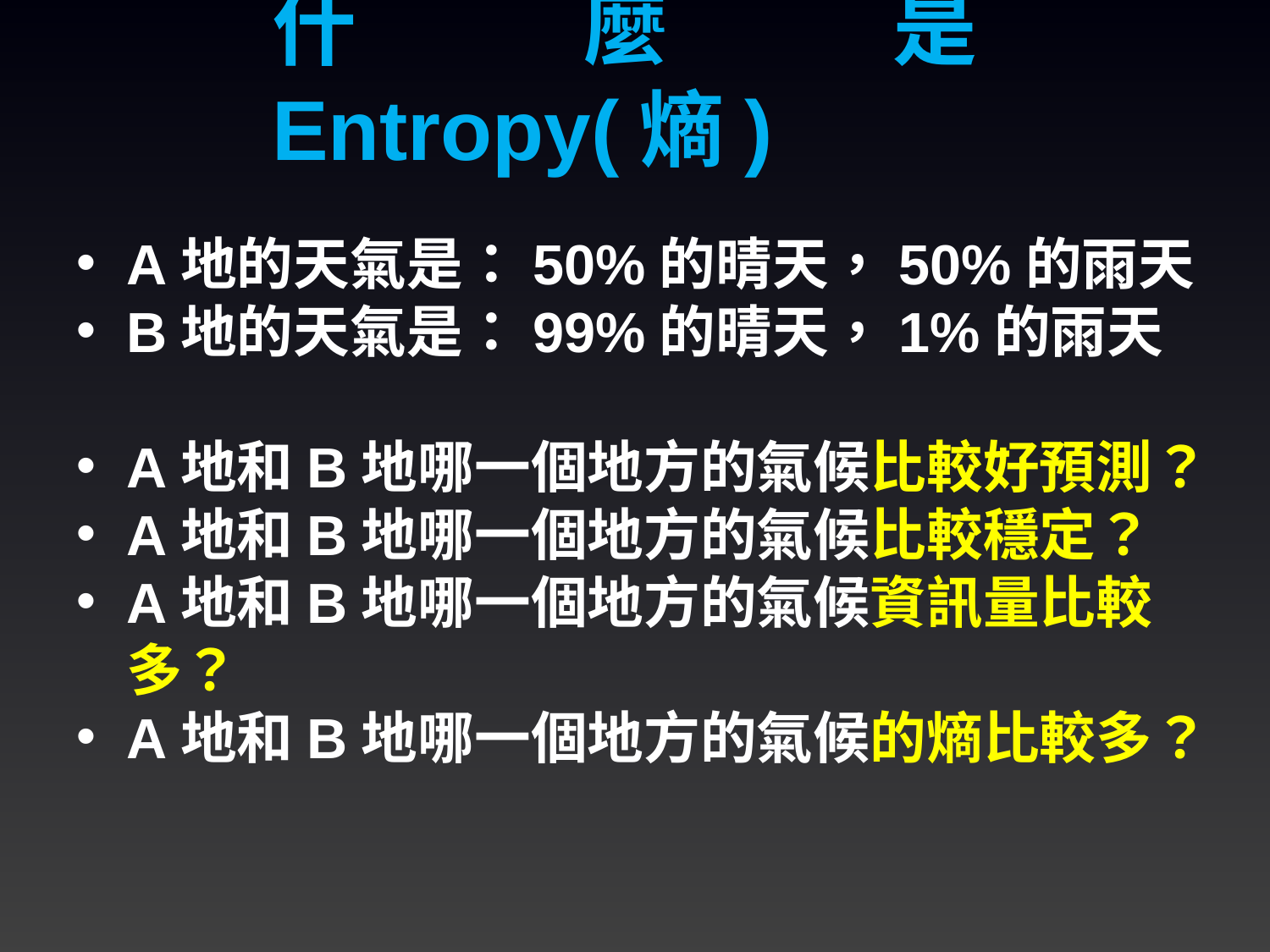

什麼是Entropy(熵)
A地的天氣是：50%的晴天，50%的雨天
B地的天氣是：99%的晴天，1%的雨天

A地和B地哪一個地方的氣候比較好預測？
A地和B地哪一個地方的氣候比較穩定？
A地和B地哪一個地方的氣候資訊量比較多？
A地和B地哪一個地方的氣候的熵比較多？